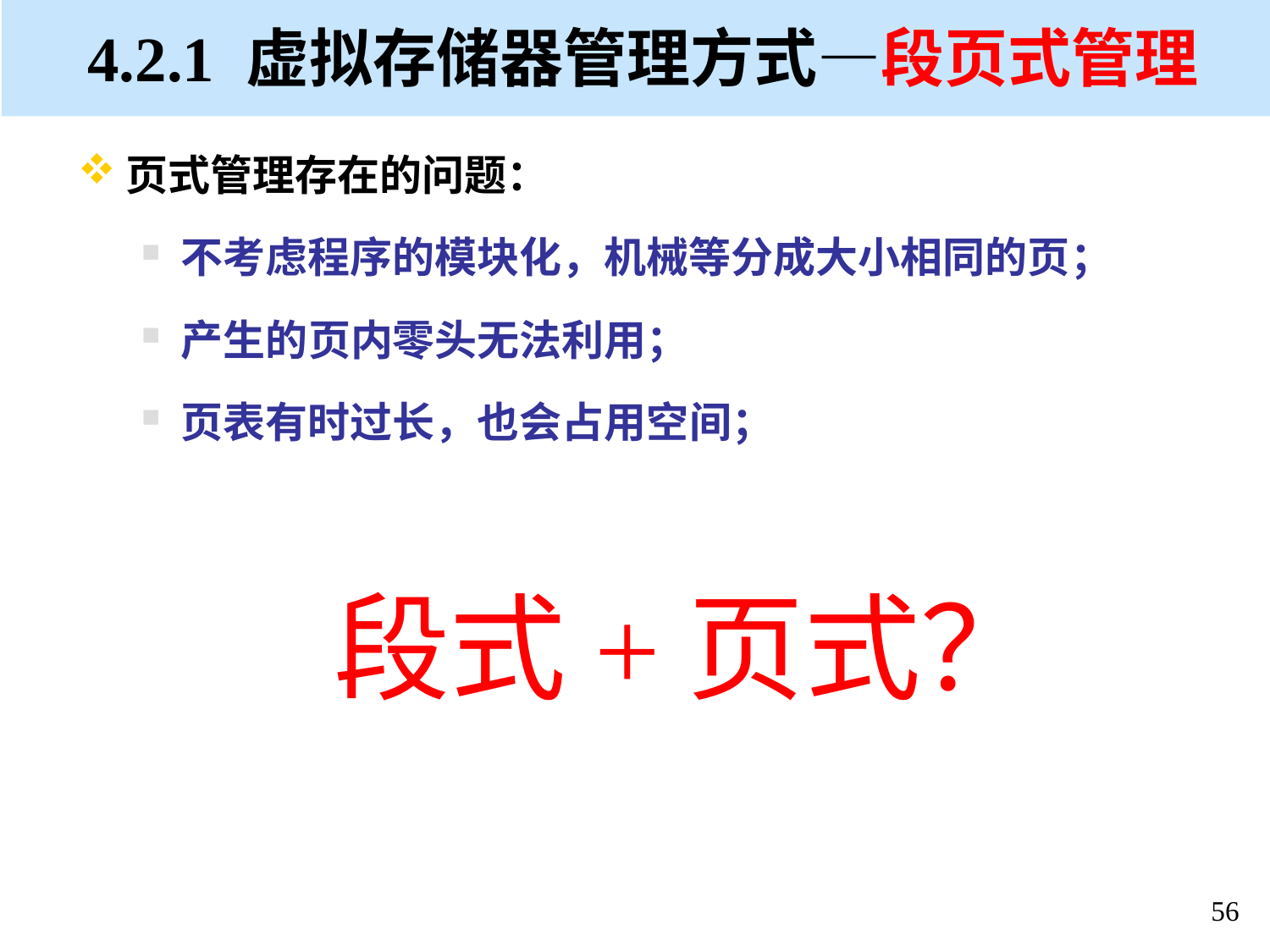

# 4.2.1 虚拟存储器管理方式—段页式管理
页式管理存在的问题：
不考虑程序的模块化，机械等分成大小相同的页；
产生的页内零头无法利用；
页表有时过长，也会占用空间；

段式+页式？